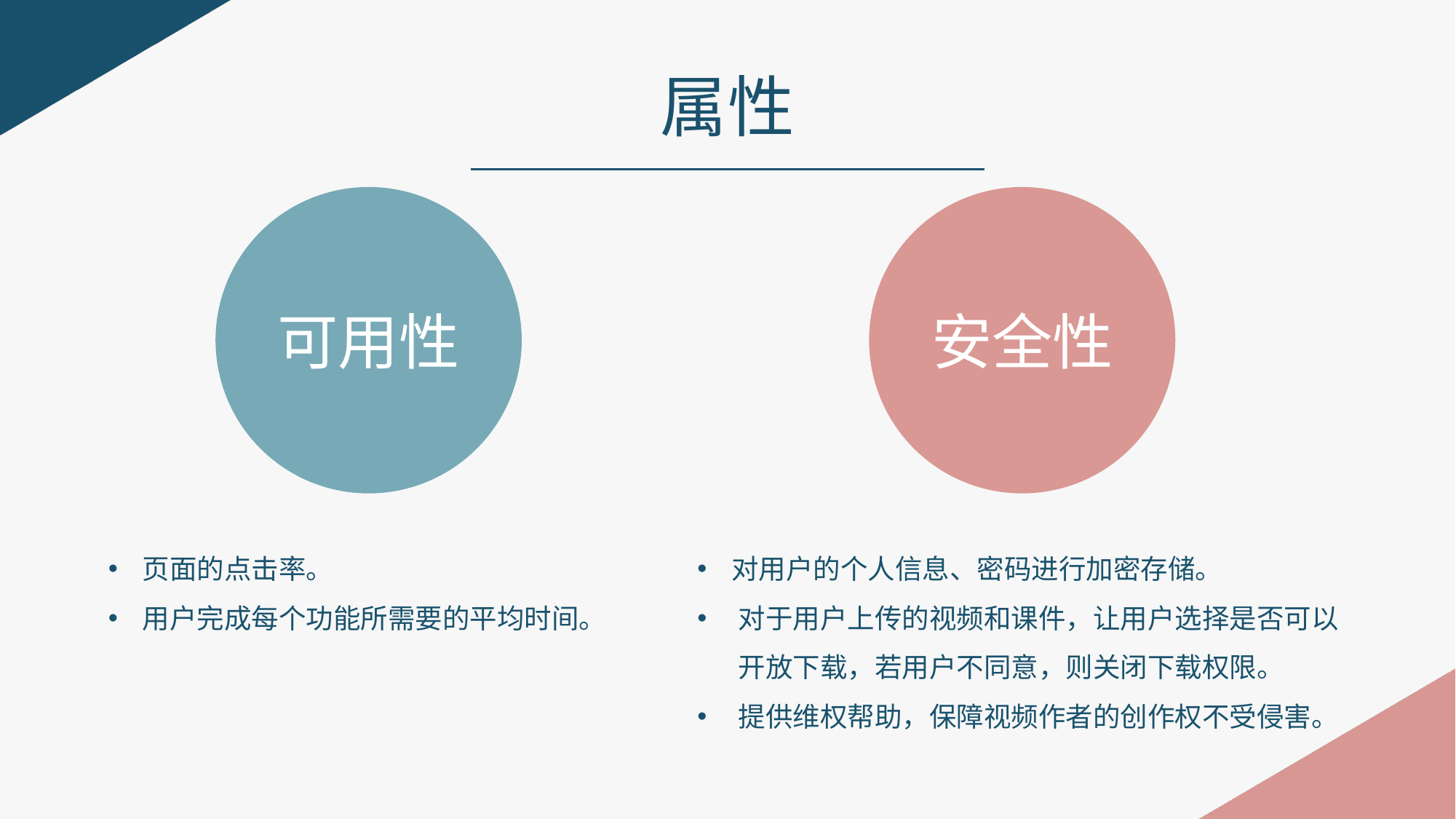

属性
可用性
安全性
页面的点击率。
用户完成每个功能所需要的平均时间。
对用户的个人信息、密码进行加密存储。
对于用户上传的视频和课件，让用户选择是否可以开放下载，若用户不同意，则关闭下载权限。
提供维权帮助，保障视频作者的创作权不受侵害。